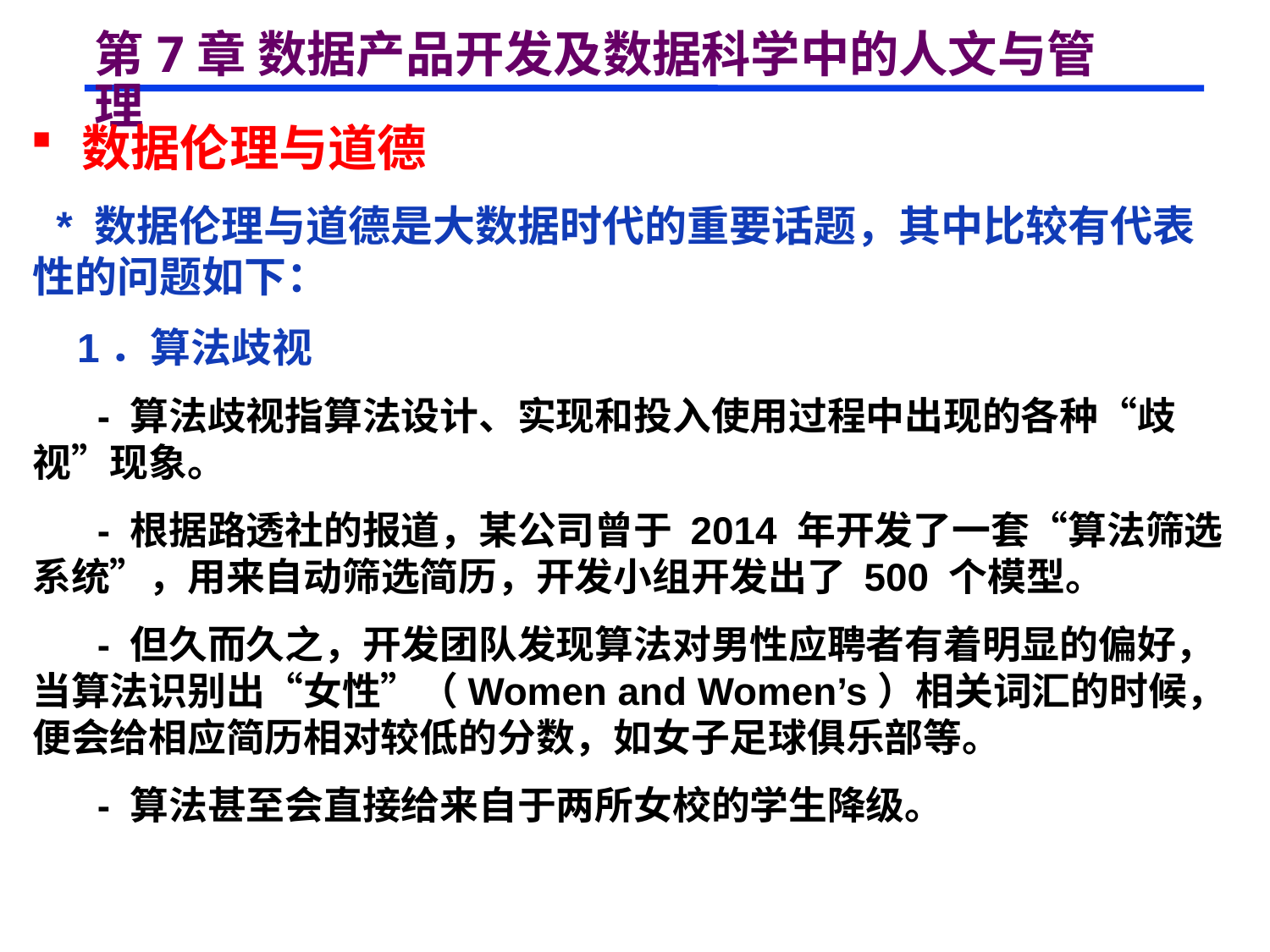

# 第7章 数据产品开发及数据科学中的人文与管理
 数据伦理与道德
  * 数据伦理与道德是大数据时代的重要话题，其中比较有代表性的问题如下：
    1．算法歧视
      - 算法歧视指算法设计、实现和投入使用过程中出现的各种“歧视”现象。
      - 根据路透社的报道，某公司曾于 2014 年开发了一套“算法筛选系统”，用来自动筛选简历，开发小组开发出了 500 个模型。
      - 但久而久之，开发团队发现算法对男性应聘者有着明显的偏好，当算法识别出“女性”（Women and Women’s）相关词汇的时候，便会给相应简历相对较低的分数，如女子足球俱乐部等。
      - 算法甚至会直接给来自于两所女校的学生降级。